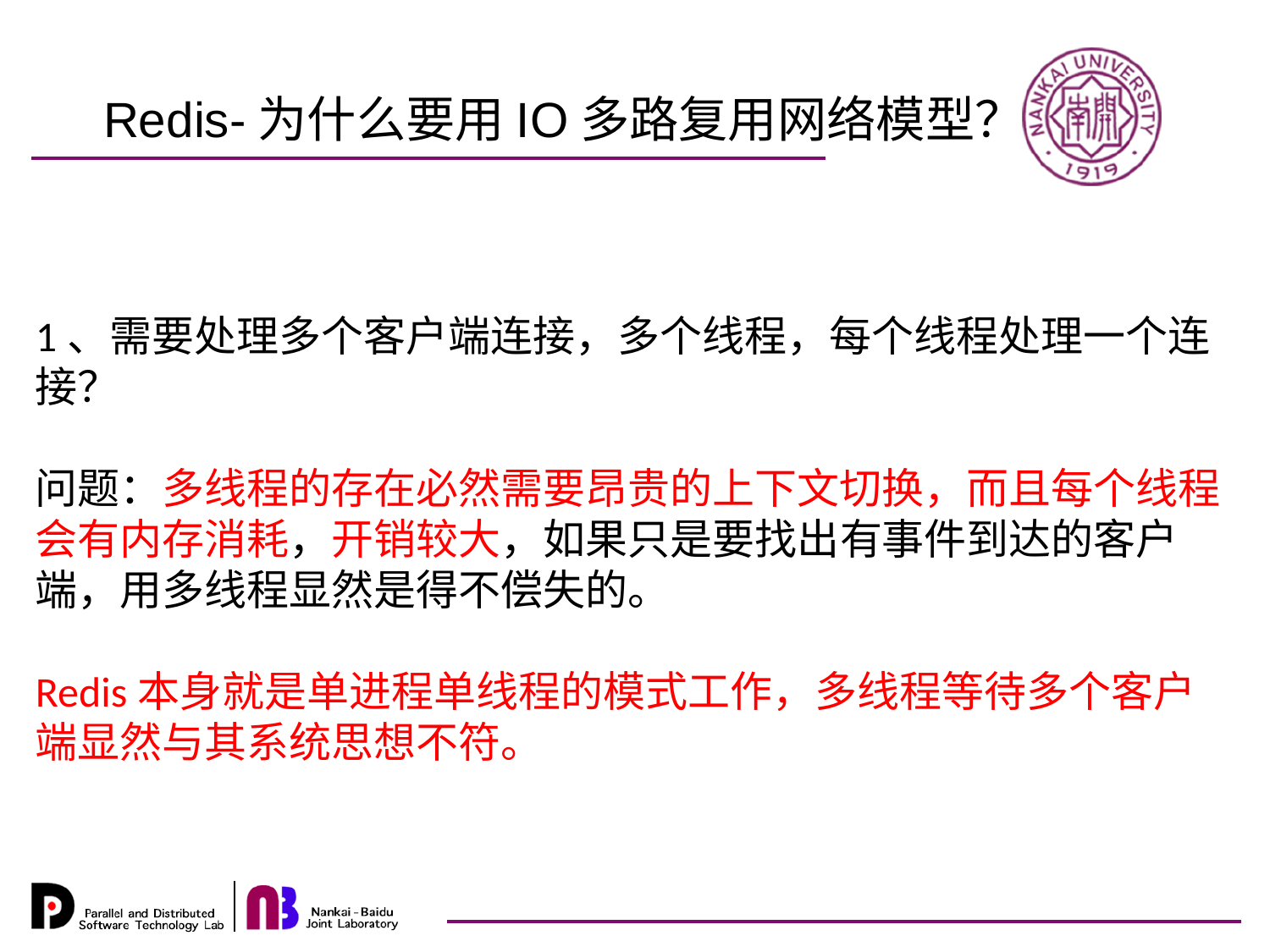

Redis-为什么要用IO多路复用网络模型？
1、需要处理多个客户端连接，多个线程，每个线程处理一个连接？

问题：多线程的存在必然需要昂贵的上下文切换，而且每个线程会有内存消耗，开销较大，如果只是要找出有事件到达的客户端，用多线程显然是得不偿失的。

Redis本身就是单进程单线程的模式工作，多线程等待多个客户端显然与其系统思想不符。